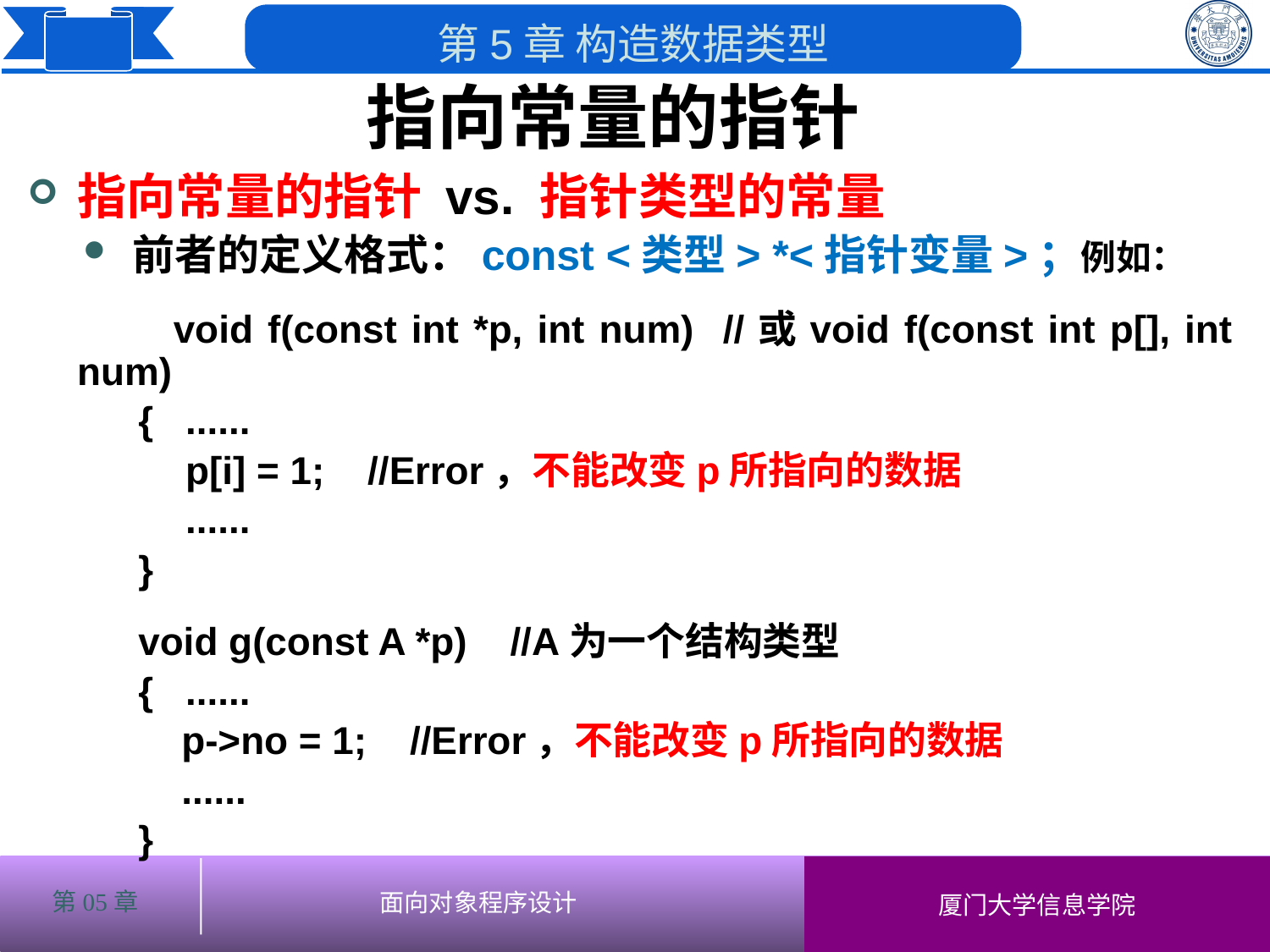

指向常量的指针
指向常量的指针 vs. 指针类型的常量
前者的定义格式：const <类型> *<指针变量>；例如：

          void f(const int *p, int num)  //或void f(const int p[], int num)
      {   ......
	      p[i] = 1;    //Error，不能改变p所指向的数据
	      ......
      }

      void g(const A *p)    //A为一个结构类型
      {   ......
          p->no = 1;    //Error，不能改变p所指向的数据
          ......
      }
65